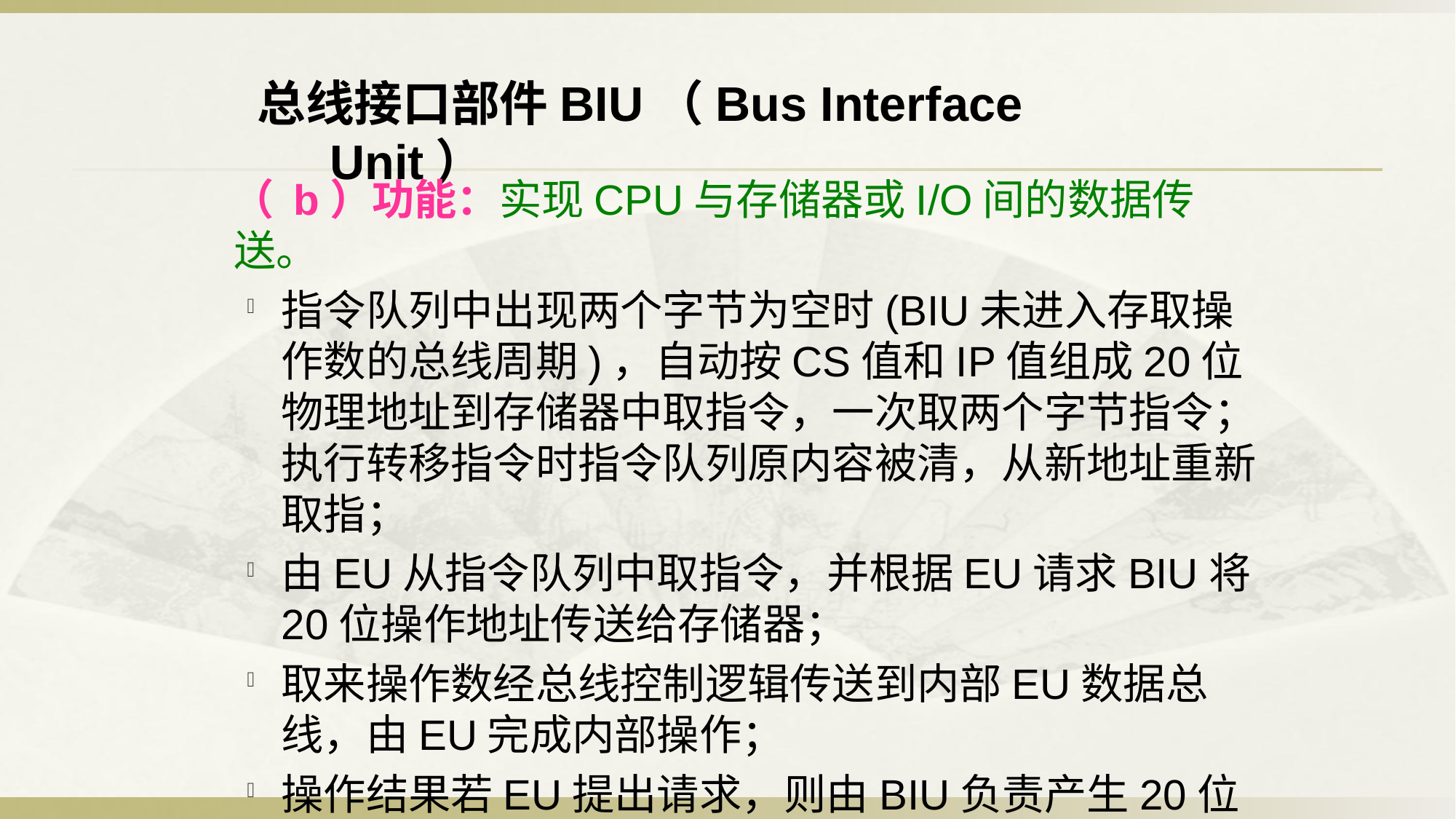

总线接口部件BIU（Bus Interface Unit）
   （ b）功能：实现CPU与存储器或I/O间的数据传送。
指令队列中出现两个字节为空时(BIU未进入存取操作数的总线周期)，自动按CS值和IP值组成20位物理地址到存储器中取指令，一次取两个字节指令；执行转移指令时指令队列原内容被清，从新地址重新取指；
由EU从指令队列中取指令，并根据EU请求BIU将20位操作地址传送给存储器；
取来操作数经总线控制逻辑传送到内部EU数据总线，由EU完成内部操作；
操作结果若EU提出请求，则由BIU负责产生20位实际目标地址，将结果写入存储器里。